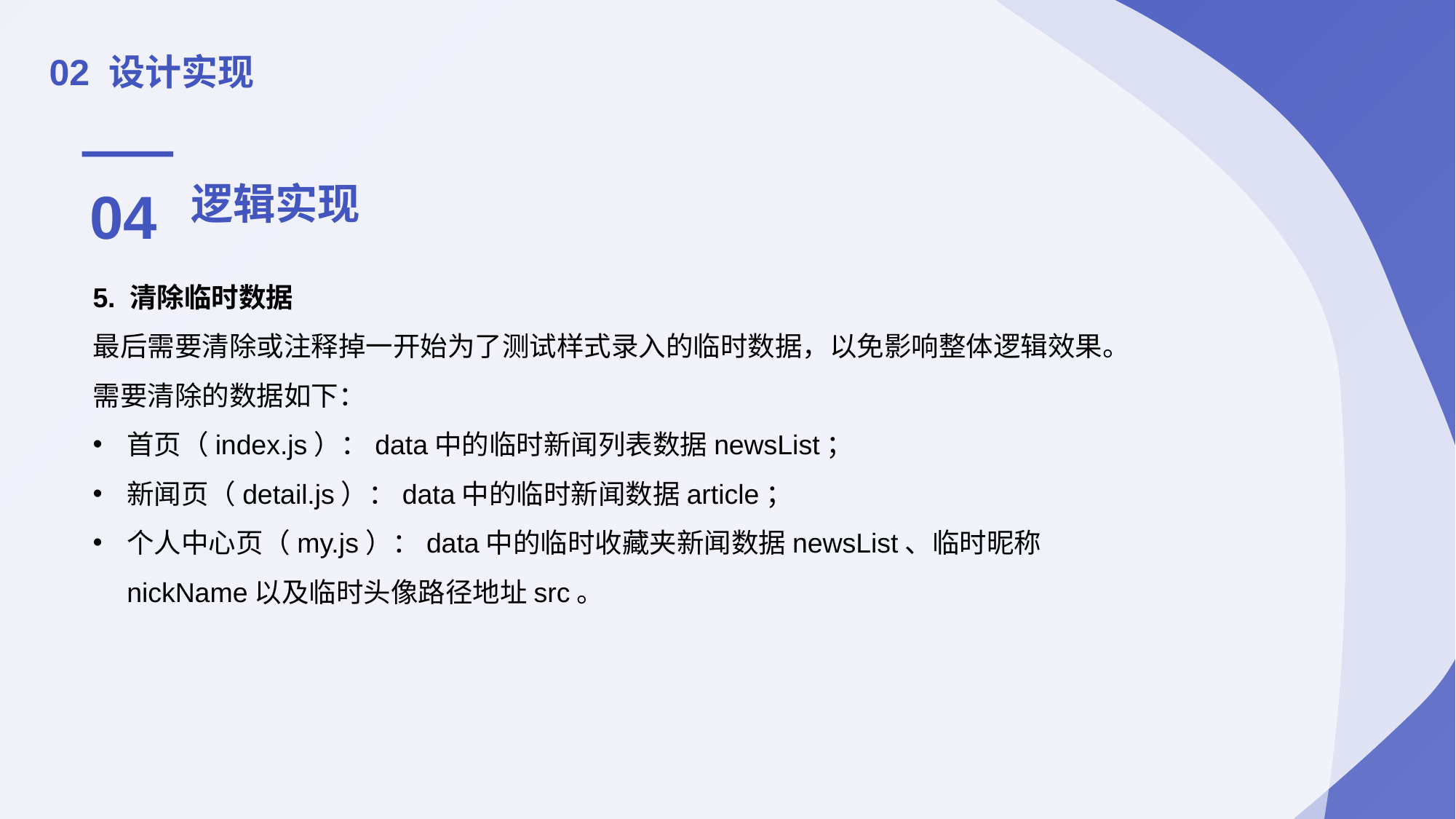

02 设计实现
04

逻辑实现
5. 清除临时数据
最后需要清除或注释掉一开始为了测试样式录入的临时数据，以免影响整体逻辑效果。
需要清除的数据如下：
首页（index.js）：data中的临时新闻列表数据newsList；
新闻页（detail.js）：data中的临时新闻数据article；
个人中心页（my.js）：data中的临时收藏夹新闻数据newsList、临时昵称nickName以及临时头像路径地址src。